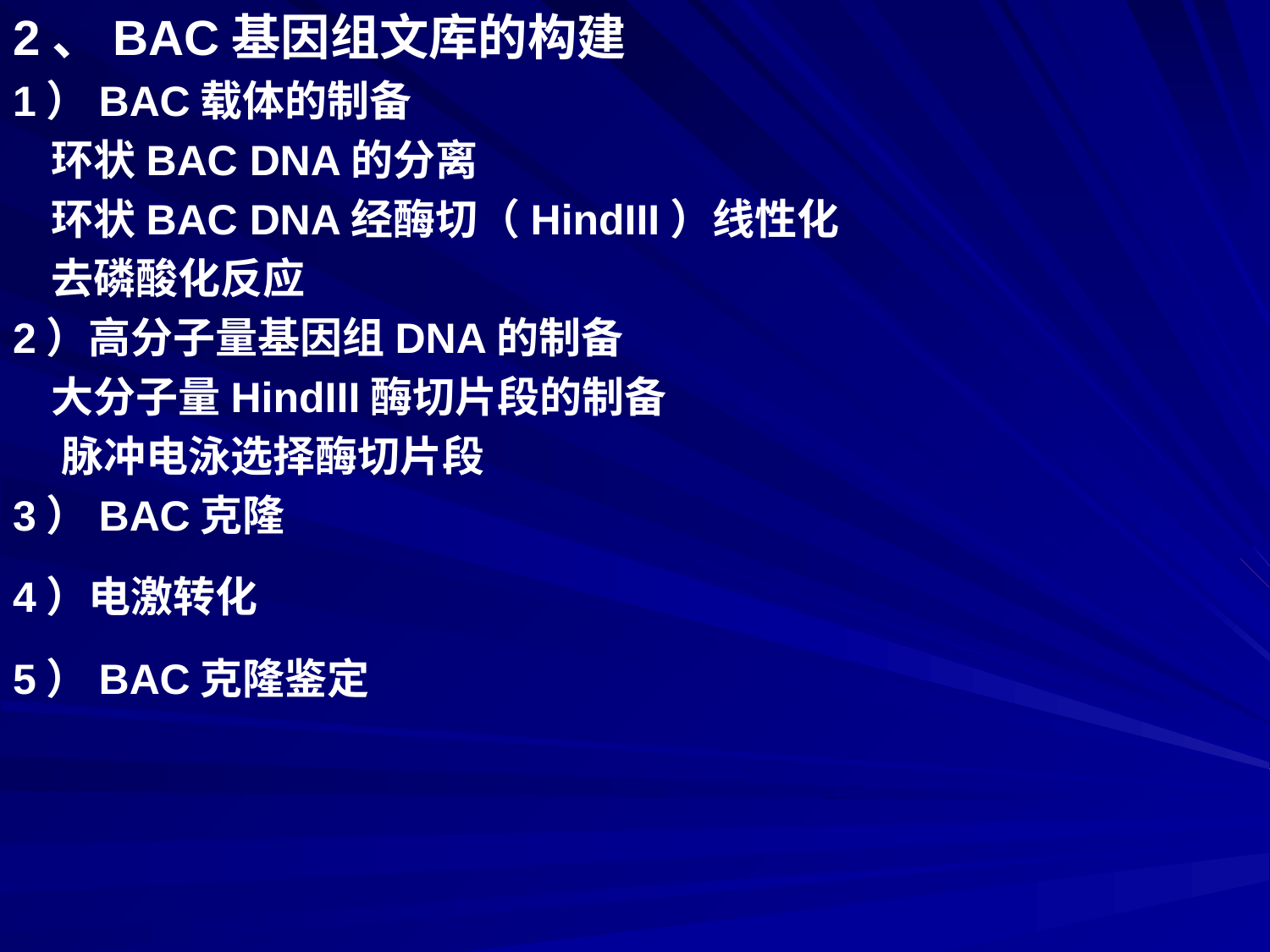

2、BAC基因组文库的构建
1）BAC载体的制备
   环状BAC DNA的分离
   环状BAC DNA经酶切（HindIII）线性化
   去磷酸化反应
2）高分子量基因组DNA的制备
   大分子量HindIII酶切片段的制备
    脉冲电泳选择酶切片段
3）BAC克隆
4）电激转化
5）BAC克隆鉴定